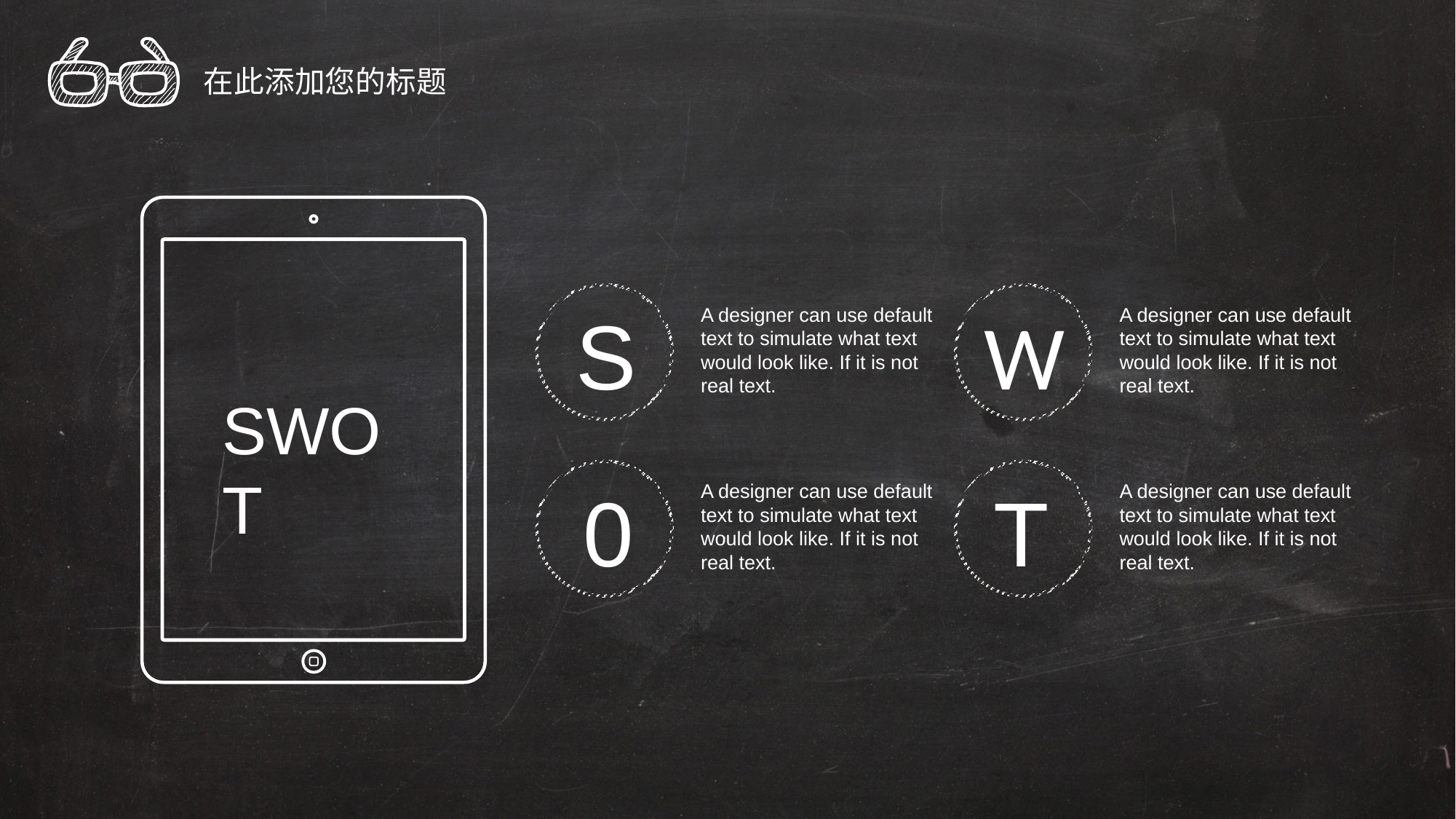

在此添加您的标题

S
W
A designer can use default text to simulate what text would look like. If it is not real text.
A designer can use default text to simulate what text would look like. If it is not real text.
SWOT

0
T
A designer can use default text to simulate what text would look like. If it is not real text.
A designer can use default text to simulate what text would look like. If it is not real text.